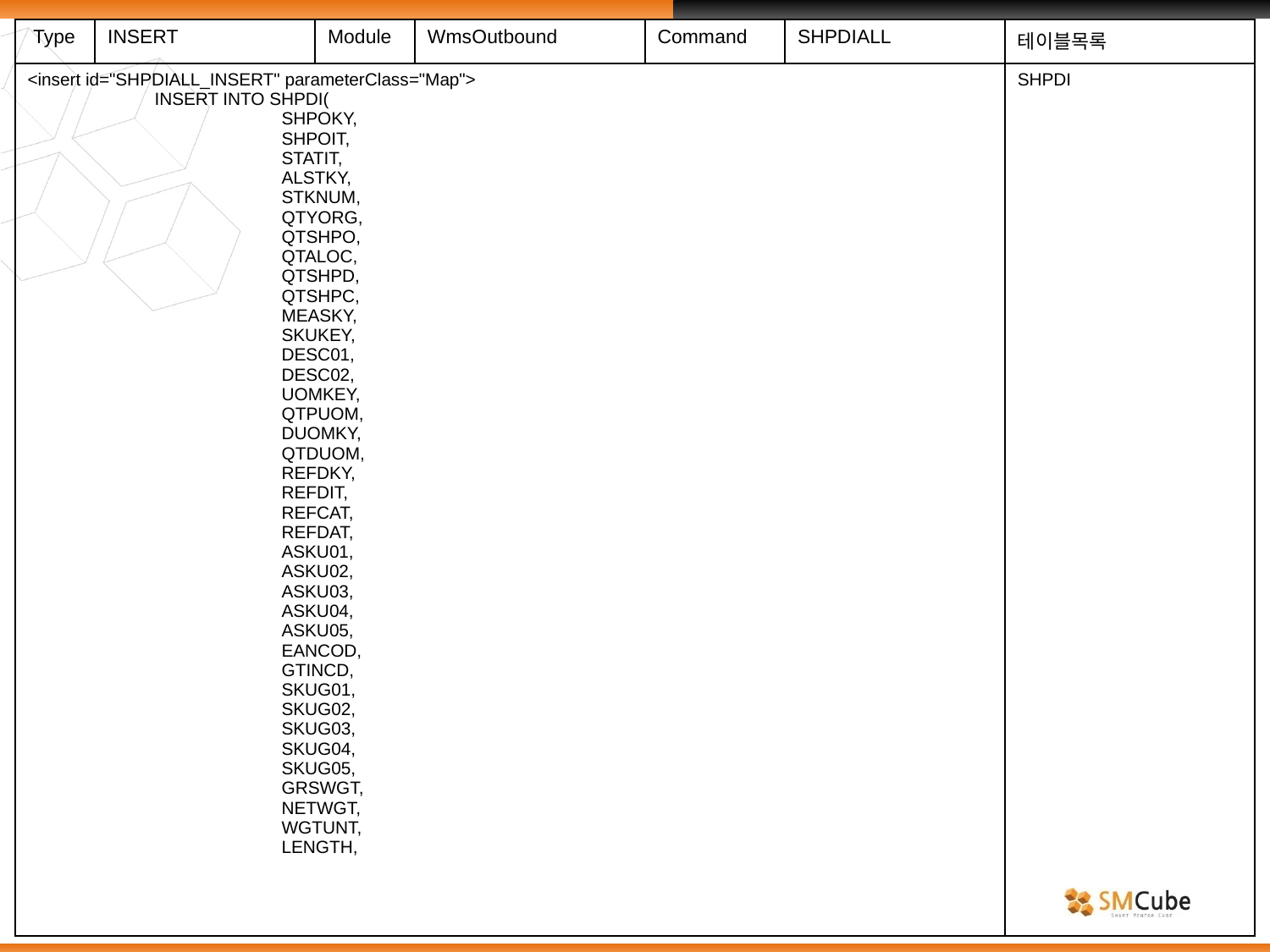

| Type | INSERT | Module | WmsOutbound | Command | SHPDIALL | 테이블목록 |
| --- | --- | --- | --- | --- | --- | --- |
| <insert id="SHPDIALL\_INSERT" parameterClass="Map"> INSERT INTO SHPDI( SHPOKY, SHPOIT, STATIT, ALSTKY, STKNUM, QTYORG, QTSHPO, QTALOC, QTSHPD, QTSHPC, MEASKY, SKUKEY, DESC01, DESC02, UOMKEY, QTPUOM, DUOMKY, QTDUOM, REFDKY, REFDIT, REFCAT, REFDAT, ASKU01, ASKU02, ASKU03, ASKU04, ASKU05, EANCOD, GTINCD, SKUG01, SKUG02, SKUG03, SKUG04, SKUG05, GRSWGT, NETWGT, WGTUNT, LENGTH, |  |  |  |  |  | SHPDI |